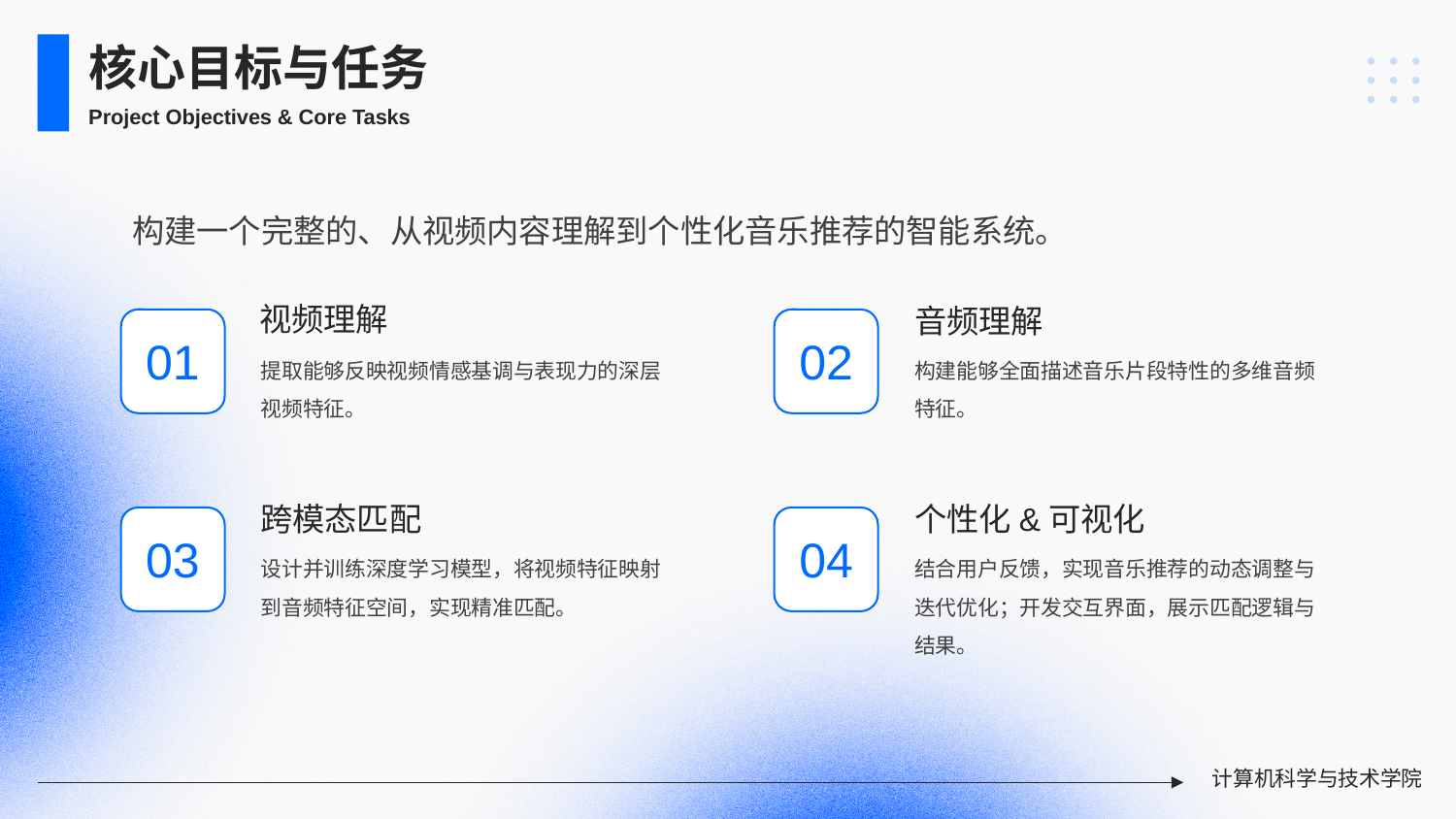

核心目标与任务

Project Objectives & Core Tasks
构建一个完整的、从视频内容理解到个性化音乐推荐的智能系统。

视频理解
音频理解

01
02
提取能够反映视频情感基调与表现力的深层视频特征。
构建能够全面描述音乐片段特性的多维音频特征。
跨模态匹配
个性化&可视化

03
04
设计并训练深度学习模型，将视频特征映射到音频特征空间，实现精准匹配。
结合用户反馈，实现音乐推荐的动态调整与迭代优化；开发交互界面，展示匹配逻辑与结果。
计算机科学与技术学院